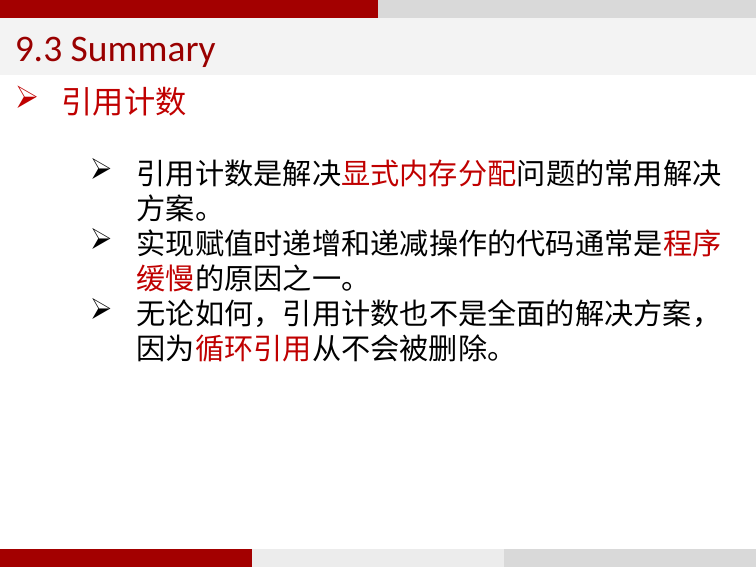

9.3 Summary
引用计数

引用计数是解决显式内存分配问题的常用解决方案。
实现赋值时递增和递减操作的代码通常是程序缓慢的原因之一。
无论如何，引用计数也不是全面的解决方案，因为循环引用从不会被删除。

76